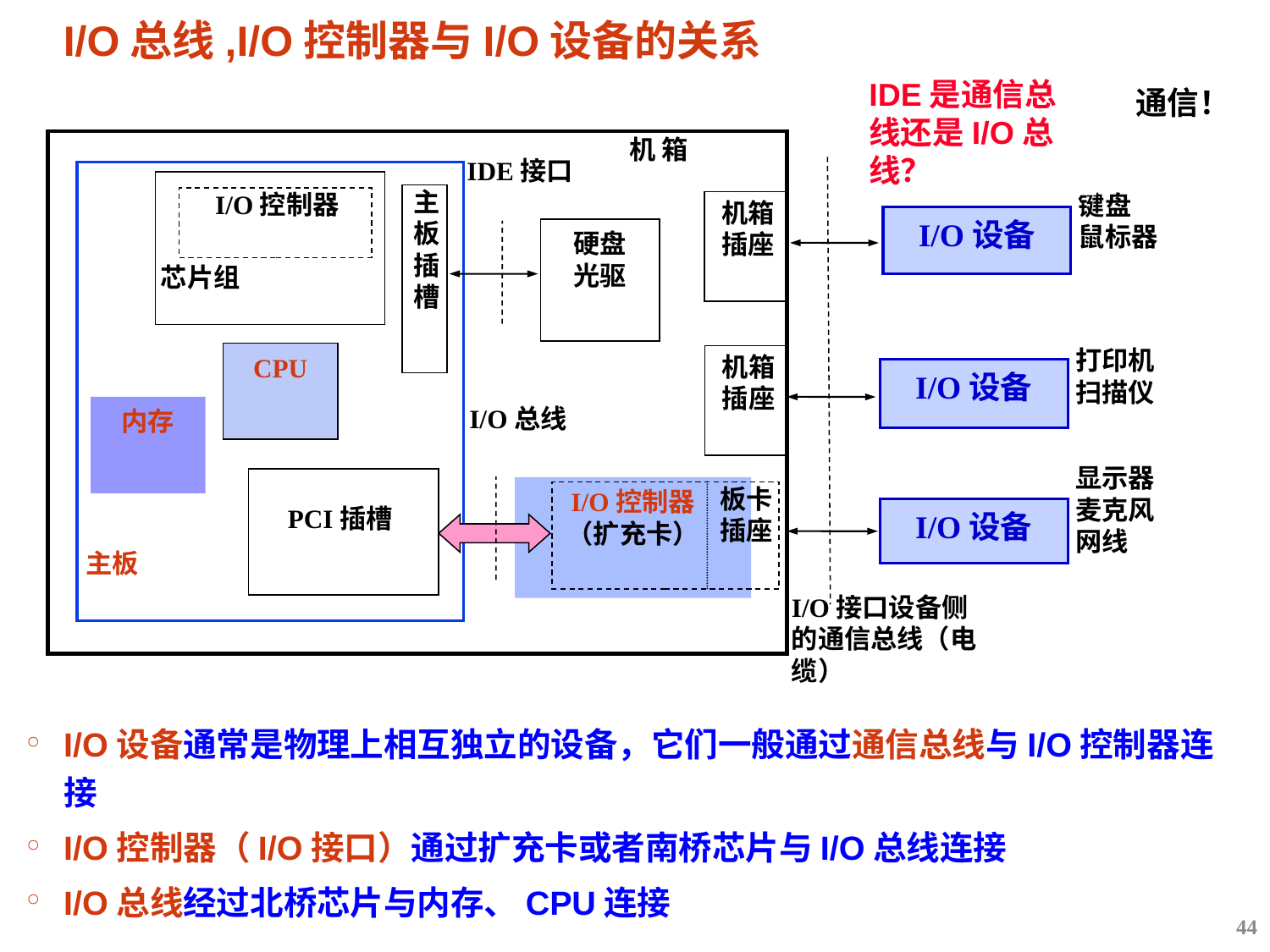

# I/O总线,I/O控制器与I/O设备的关系
IDE是通信总线还是I/O总线？
通信！
机 箱

IDE接口

主板插槽

I/O控制器
键盘
鼠标器

机箱
插座

I/O设备
硬盘
光驱

芯片组

打印机
扫描仪
机箱
插座

CPU
I/O设备
I/O总线
内存

显示器
麦克风
网线

板卡
插座

I/O控制器
（扩充卡）

PCI插槽
I/O设备

主板
I/O接口设备侧的通信总线（电缆）
I/O设备通常是物理上相互独立的设备，它们一般通过通信总线与I/O控制器连接
I/O控制器（I/O接口）通过扩充卡或者南桥芯片与I/O总线连接
I/O总线经过北桥芯片与内存、CPU连接
44